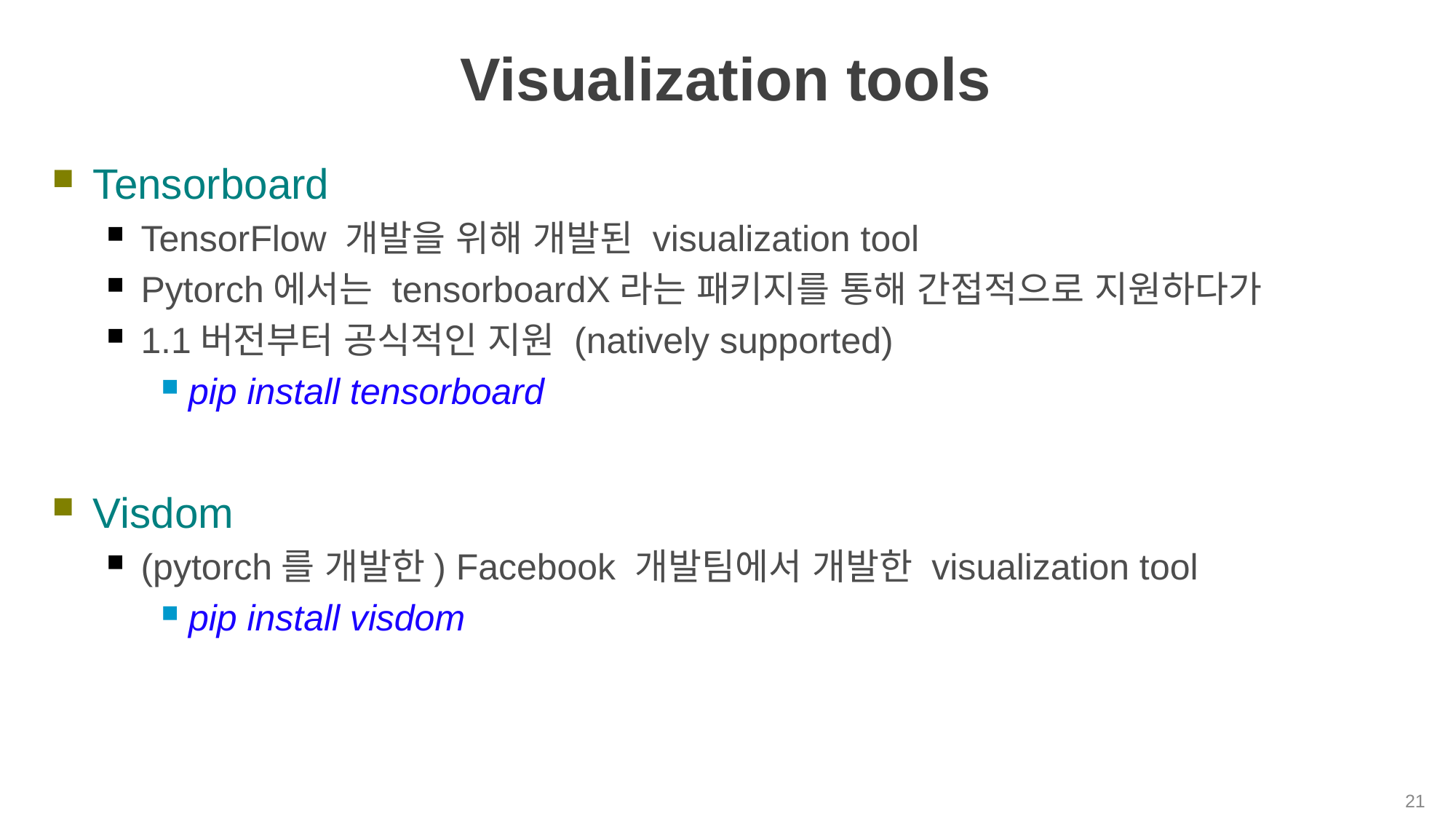

# Visualization tools
Tensorboard
TensorFlow 개발을 위해 개발된 visualization tool
Pytorch에서는 tensorboardX라는 패키지를 통해 간접적으로 지원하다가
1.1버전부터 공식적인 지원 (natively supported)
pip install tensorboard

Visdom
(pytorch를 개발한) Facebook 개발팀에서 개발한 visualization tool
pip install visdom
21